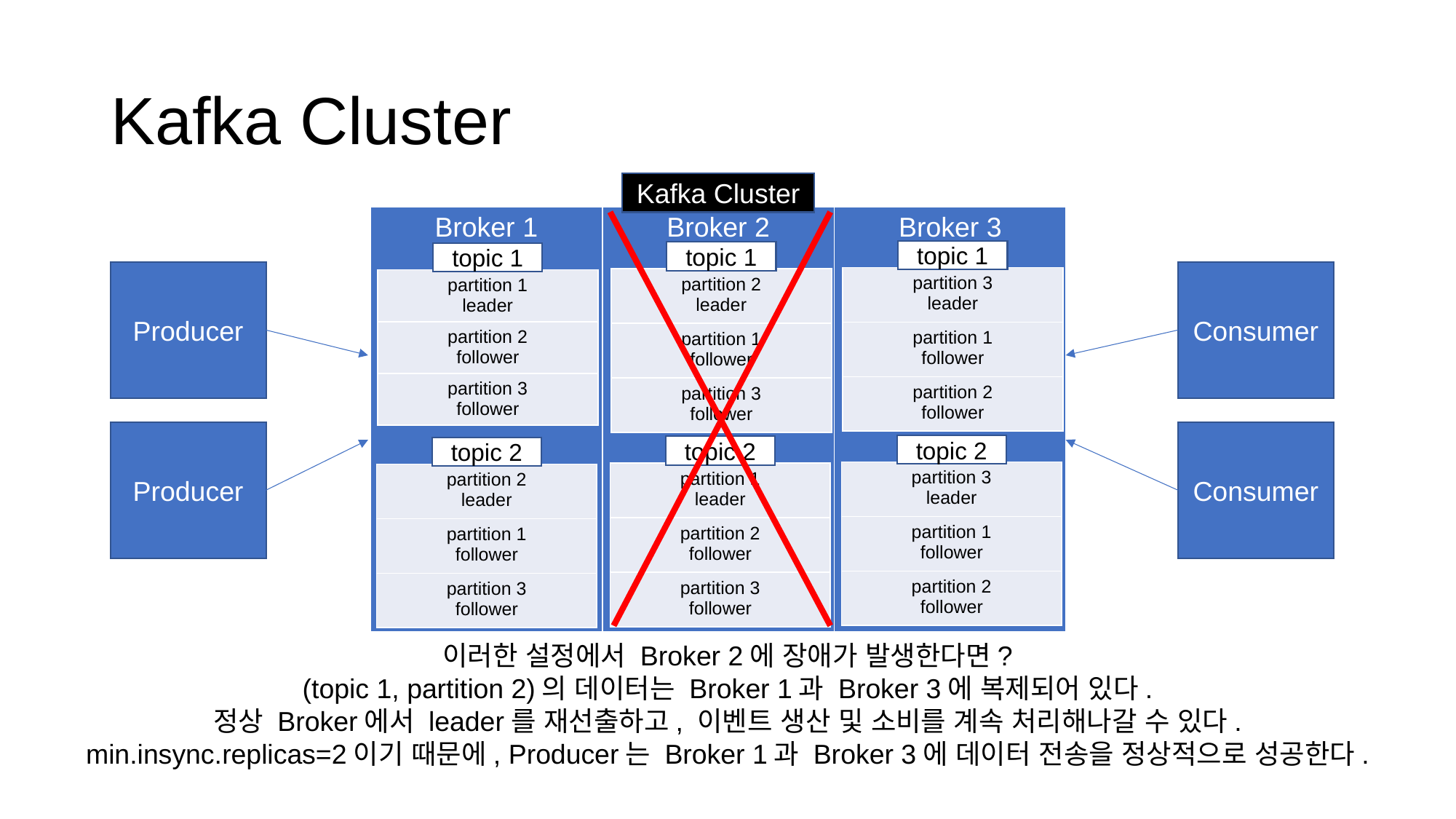

# Kafka Cluster
Kafka Cluster
| Broker 1 | Broker 2 | Broker 3 |
| --- | --- | --- |
topic 1
topic 1
topic 1
Producer
Consumer
| partition 3 leader |
| --- |
| partition 1 follower |
| partition 2 follower |
| partition 2 leader |
| --- |
| partition 1 follower |
| partition 3 follower |
| partition 1 leader |
| --- |
| partition 2 follower |
| partition 3 follower |
Producer
Consumer
topic 2
topic 2
topic 2
| partition 3 leader |
| --- |
| partition 1 follower |
| partition 2 follower |
| partition 1 leader |
| --- |
| partition 2 follower |
| partition 3 follower |
| partition 2 leader |
| --- |
| partition 1 follower |
| partition 3 follower |
이러한 설정에서 Broker 2에 장애가 발생한다면?
(topic 1, partition 2)의 데이터는 Broker 1과 Broker 3에 복제되어 있다.
정상 Broker에서 leader를 재선출하고, 이벤트 생산 및 소비를 계속 처리해나갈 수 있다.
min.insync.replicas=2이기 때문에, Producer는 Broker 1과 Broker 3에 데이터 전송을 정상적으로 성공한다.